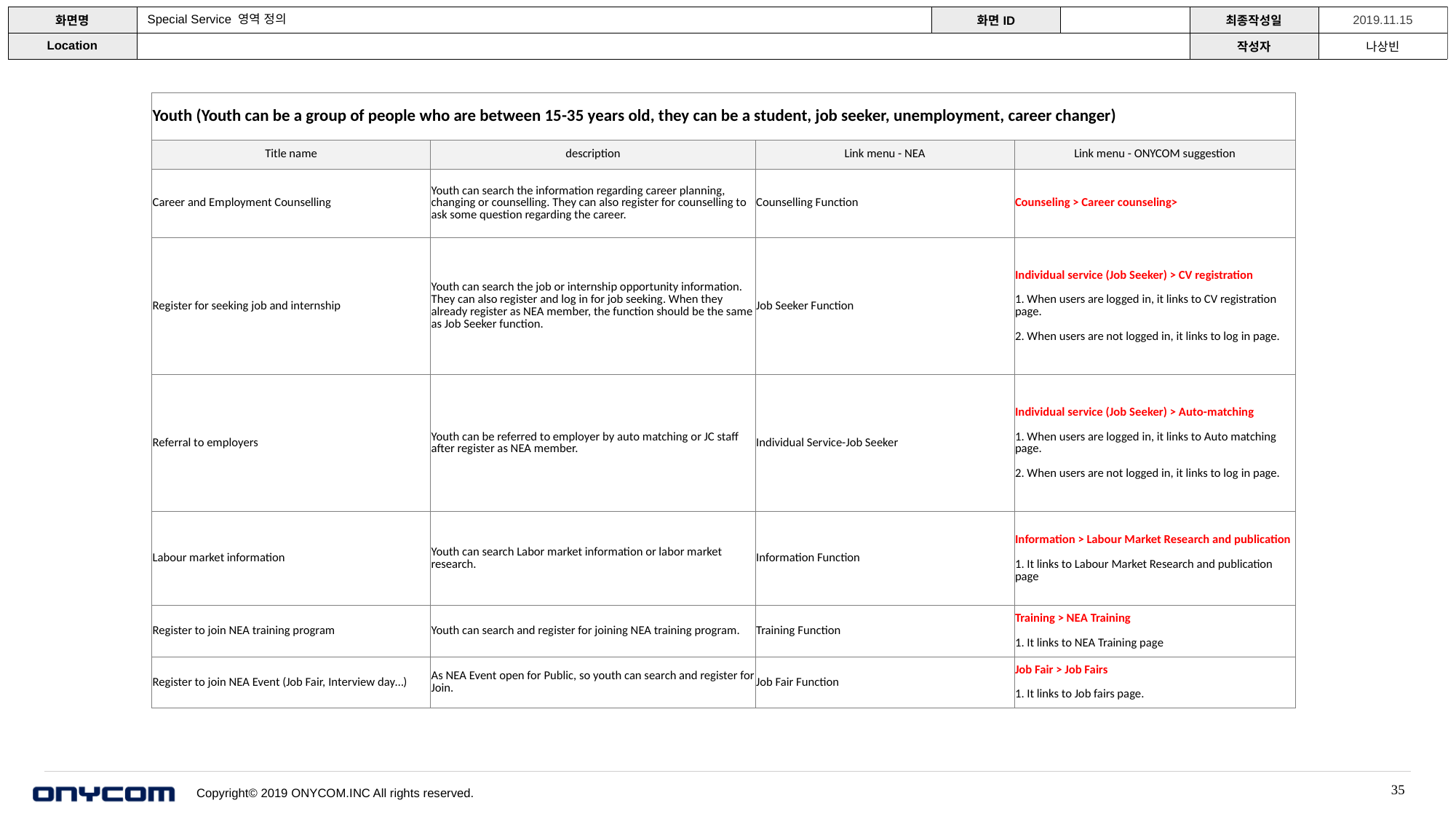

Special Service 영역 정의
| Youth (Youth can be a group of people who are between 15-35 years old, they can be a student, job seeker, unemployment, career changer) |  |  |  |
| --- | --- | --- | --- |
| Title name | description | Link menu - NEA | Link menu - ONYCOM suggestion |
| Career and Employment Counselling | Youth can search the information regarding career planning, changing or counselling. They can also register for counselling to ask some question regarding the career. | Counselling Function | Counseling > Career counseling> |
| Register for seeking job and internship | Youth can search the job or internship opportunity information. They can also register and log in for job seeking. When they already register as NEA member, the function should be the same as Job Seeker function. | Job Seeker Function | Individual service (Job Seeker) > CV registration 1. When users are logged in, it links to CV registration page. 2. When users are not logged in, it links to log in page. |
| Referral to employers | Youth can be referred to employer by auto matching or JC staff after register as NEA member. | Individual Service-Job Seeker | Individual service (Job Seeker) > Auto-matching 1. When users are logged in, it links to Auto matching page. 2. When users are not logged in, it links to log in page. |
| Labour market information | Youth can search Labor market information or labor market research. | Information Function | Information > Labour Market Research and publication 1. It links to Labour Market Research and publication page |
| Register to join NEA training program | Youth can search and register for joining NEA training program. | Training Function | Training > NEA Training 1. It links to NEA Training page |
| Register to join NEA Event (Job Fair, Interview day…) | As NEA Event open for Public, so youth can search and register for Join. | Job Fair Function | Job Fair > Job Fairs 1. It links to Job fairs page. |
35